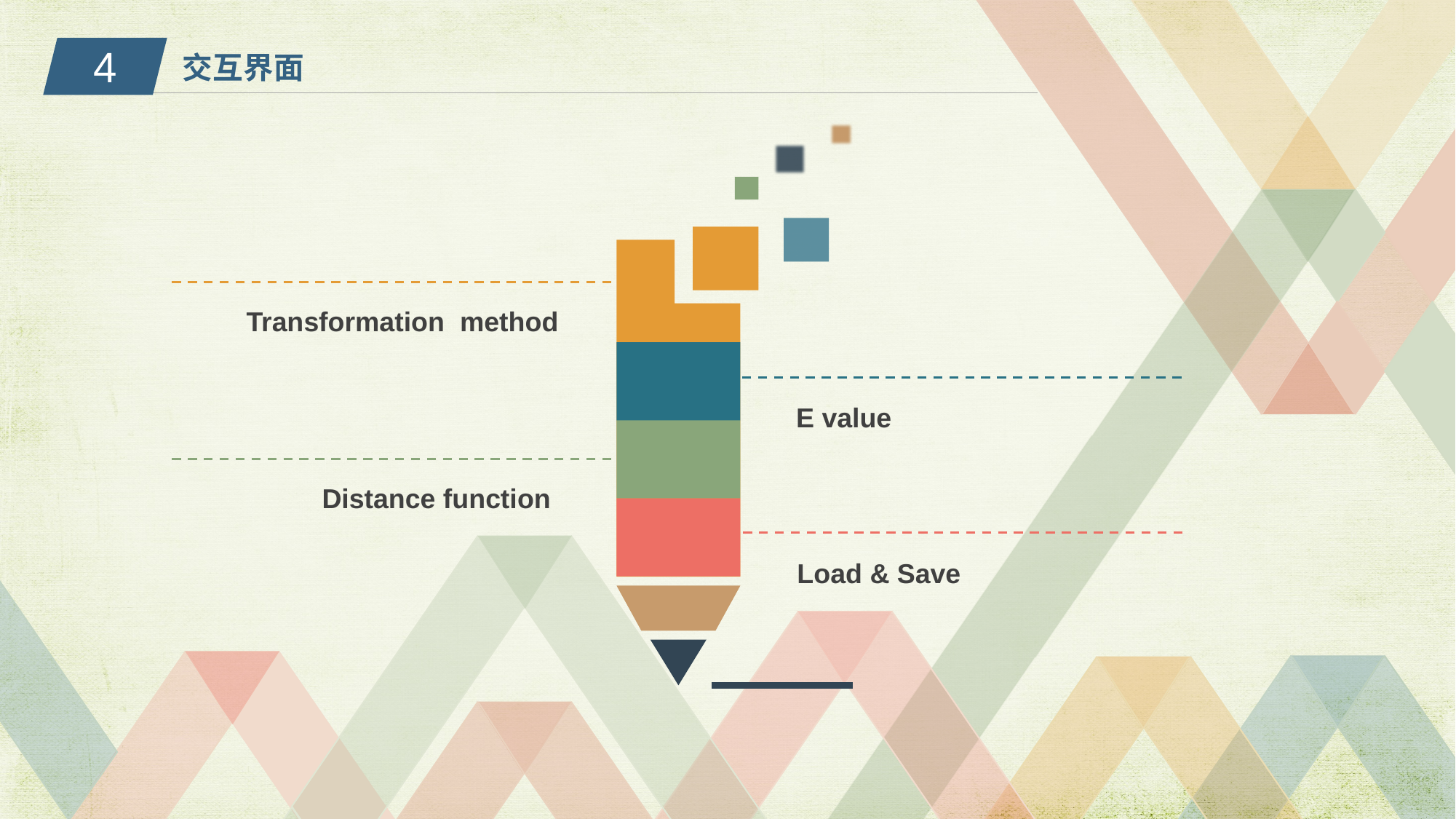

交互界面
4

Transformation  method

E value
Distance function

Load & Save